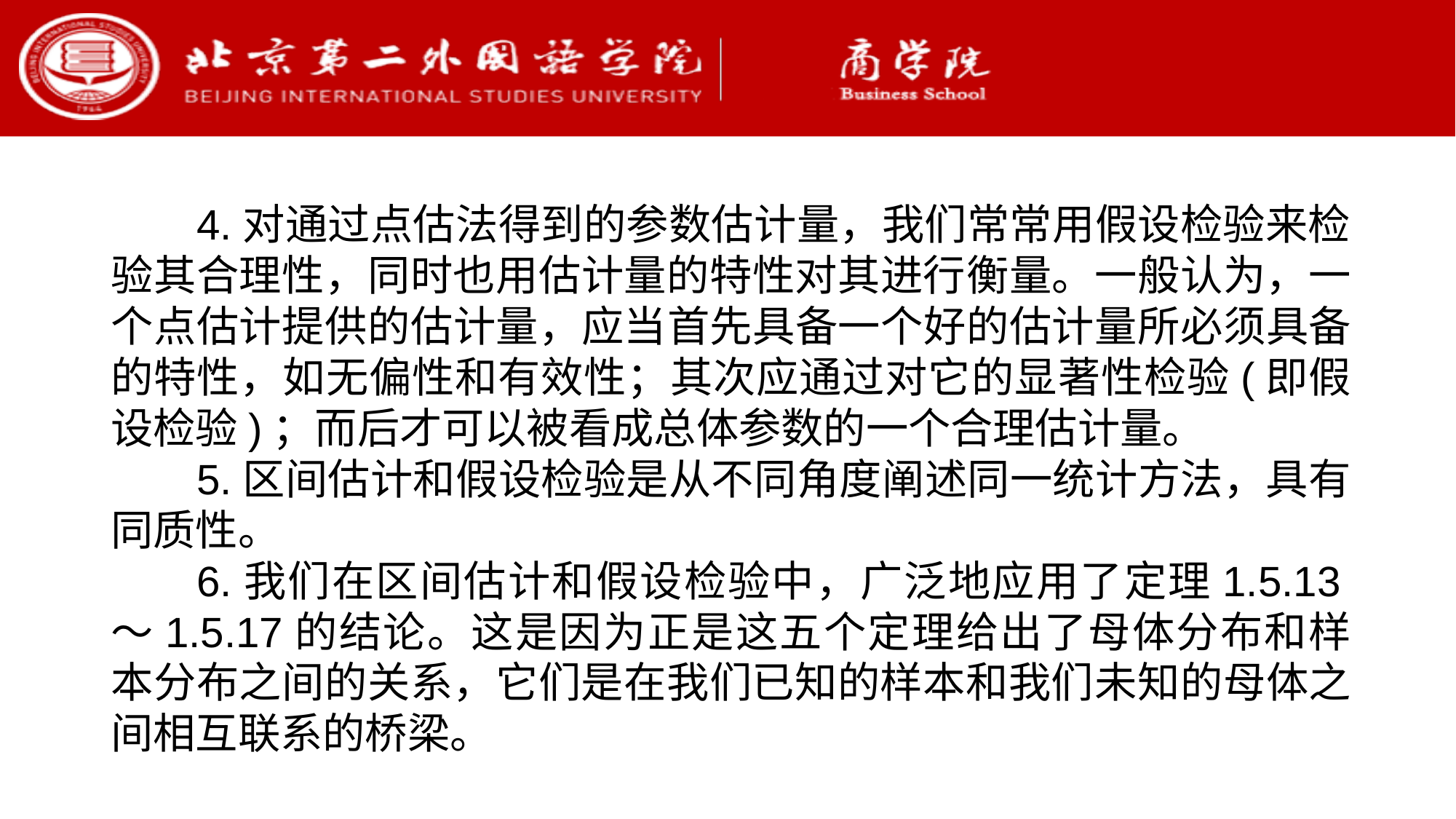

4.对通过点估法得到的参数估计量，我们常常用假设检验来检验其合理性，同时也用估计量的特性对其进行衡量。一般认为，一个点估计提供的估计量，应当首先具备一个好的估计量所必须具备的特性，如无偏性和有效性；其次应通过对它的显著性检验(即假设检验)；而后才可以被看成总体参数的一个合理估计量。
5.区间估计和假设检验是从不同角度阐述同一统计方法，具有同质性。
6.我们在区间估计和假设检验中，广泛地应用了定理1.5.13～1.5.17的结论。这是因为正是这五个定理给出了母体分布和样本分布之间的关系，它们是在我们已知的样本和我们未知的母体之间相互联系的桥梁。